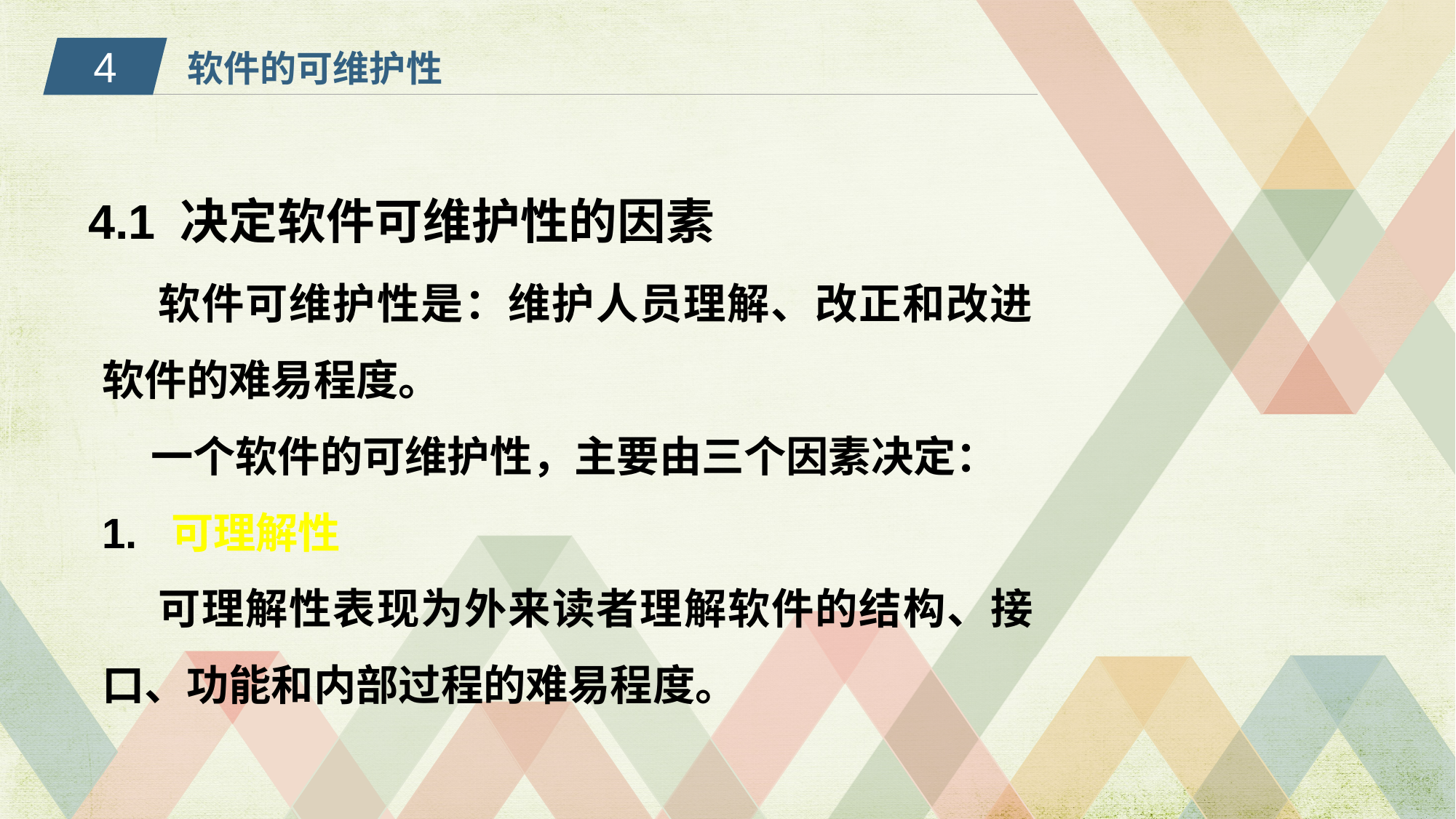

4

软件的可维护性

4.1 决定软件可维护性的因素

    软件可维护性是：维护人员理解、改正和改进软件的难易程度。
    一个软件的可维护性，主要由三个因素决定：
1.  可理解性
    可理解性表现为外来读者理解软件的结构、接口、功能和内部过程的难易程度。